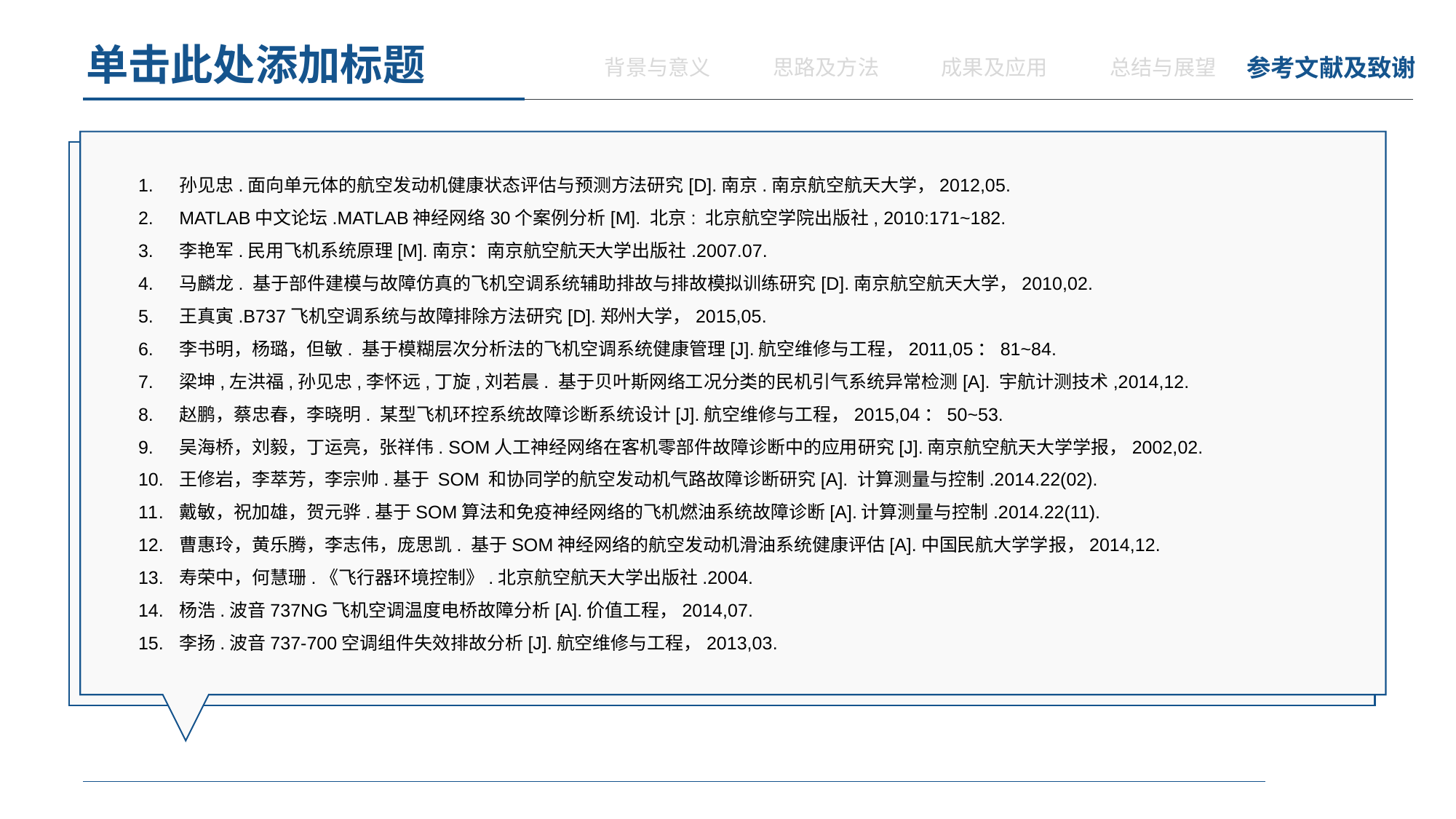

单击此处添加标题
背景与意义
思路及方法
成果及应用
总结与展望
参考文献及致谢

孙见忠.面向单元体的航空发动机健康状态评估与预测方法研究[D].南京.南京航空航天大学，2012,05.
MATLAB中文论坛.MATLAB神经网络30个案例分析[M]. 北京: 北京航空学院出版社, 2010:171~182.
李艳军.民用飞机系统原理[M].南京：南京航空航天大学出版社.2007.07.
马麟龙. 基于部件建模与故障仿真的飞机空调系统辅助排故与排故模拟训练研究[D].南京航空航天大学，2010,02.
王真寅.B737飞机空调系统与故障排除方法研究[D].郑州大学，2015,05.
李书明，杨璐，但敏. 基于模糊层次分析法的飞机空调系统健康管理[J].航空维修与工程，2011,05：81~84.
梁坤,左洪福,孙见忠,李怀远,丁旋,刘若晨. 基于贝叶斯网络工况分类的民机引气系统异常检测[A]. 宇航计测技术,2014,12.
赵鹏，蔡忠春，李晓明. 某型飞机环控系统故障诊断系统设计[J].航空维修与工程，2015,04：50~53.
吴海桥，刘毅，丁运亮，张祥伟. SOM人工神经网络在客机零部件故障诊断中的应用研究[J].南京航空航天大学学报，2002,02.
王修岩，李萃芳，李宗帅.基于 SOM 和协同学的航空发动机气路故障诊断研究[A]. 计算测量与控制.2014.22(02).
戴敏，祝加雄，贺元骅.基于SOM算法和免疫神经网络的飞机燃油系统故障诊断[A].计算测量与控制.2014.22(11).
曹惠玲，黄乐腾，李志伟，庞思凯. 基于SOM神经网络的航空发动机滑油系统健康评估[A].中国民航大学学报，2014,12.
寿荣中，何慧珊.《飞行器环境控制》.北京航空航天大学出版社.2004.
杨浩.波音737NG飞机空调温度电桥故障分析[A].价值工程，2014,07.
李扬.波音737-700空调组件失效排故分析[J].航空维修与工程，2013,03.